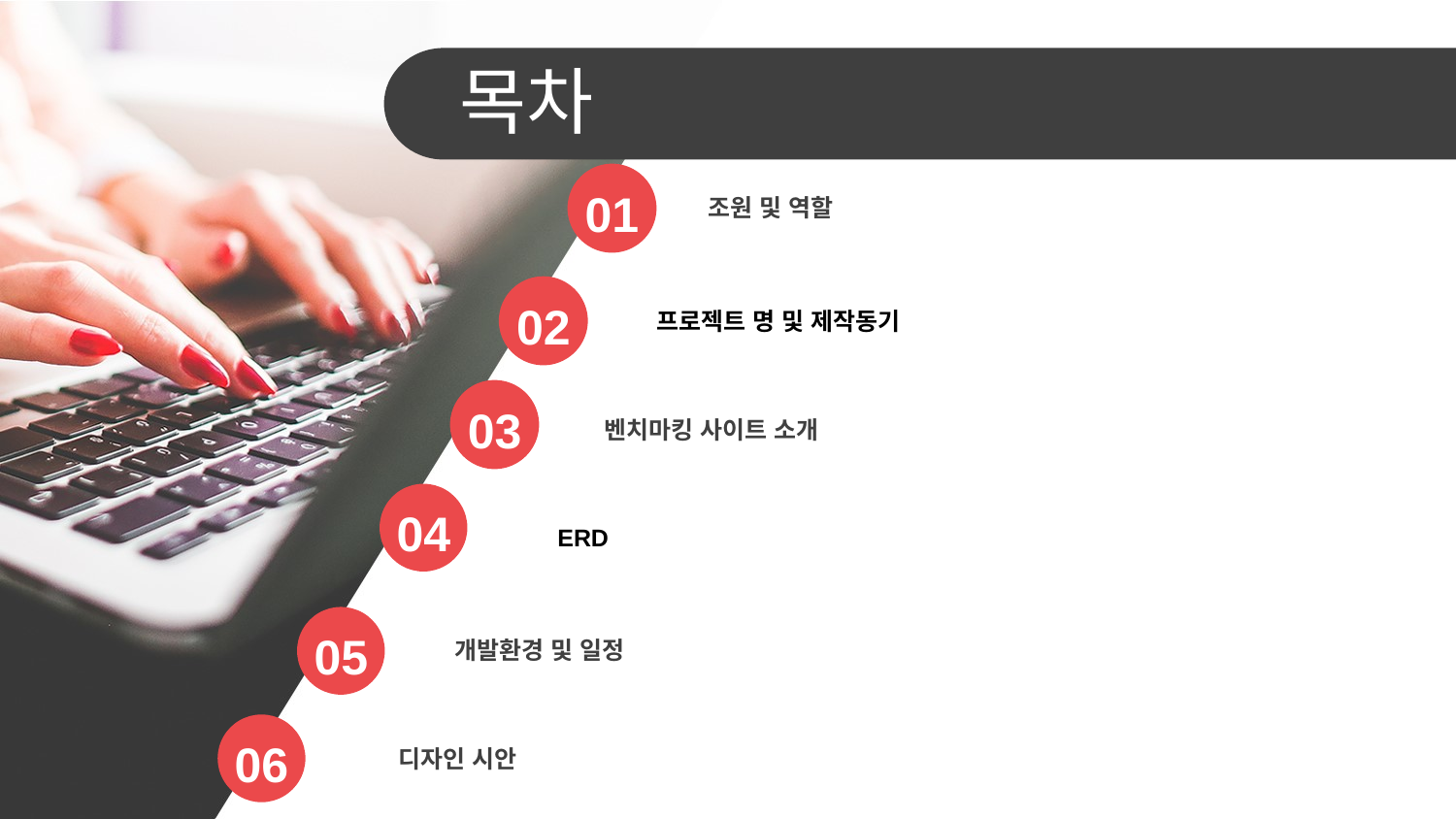

목차

01
조원 및 역할

02
프로젝트 명 및 제작동기

03
벤치마킹 사이트 소개

04
ERD

05
개발환경 및 일정

디자인 시안

06